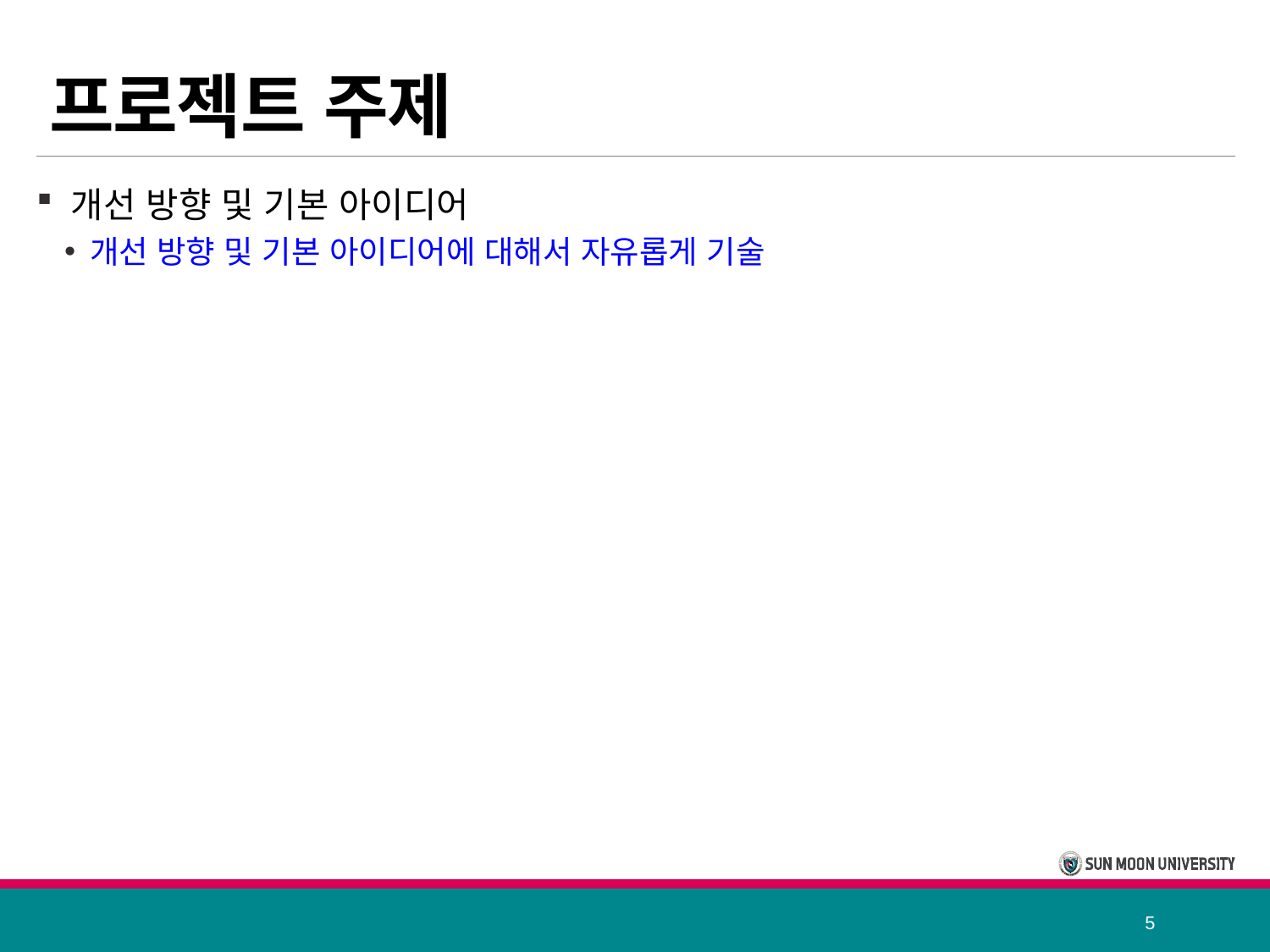

# 프로젝트 주제
 개선 방향 및 기본 아이디어
개선 방향 및 기본 아이디어에 대해서 자유롭게 기술
5